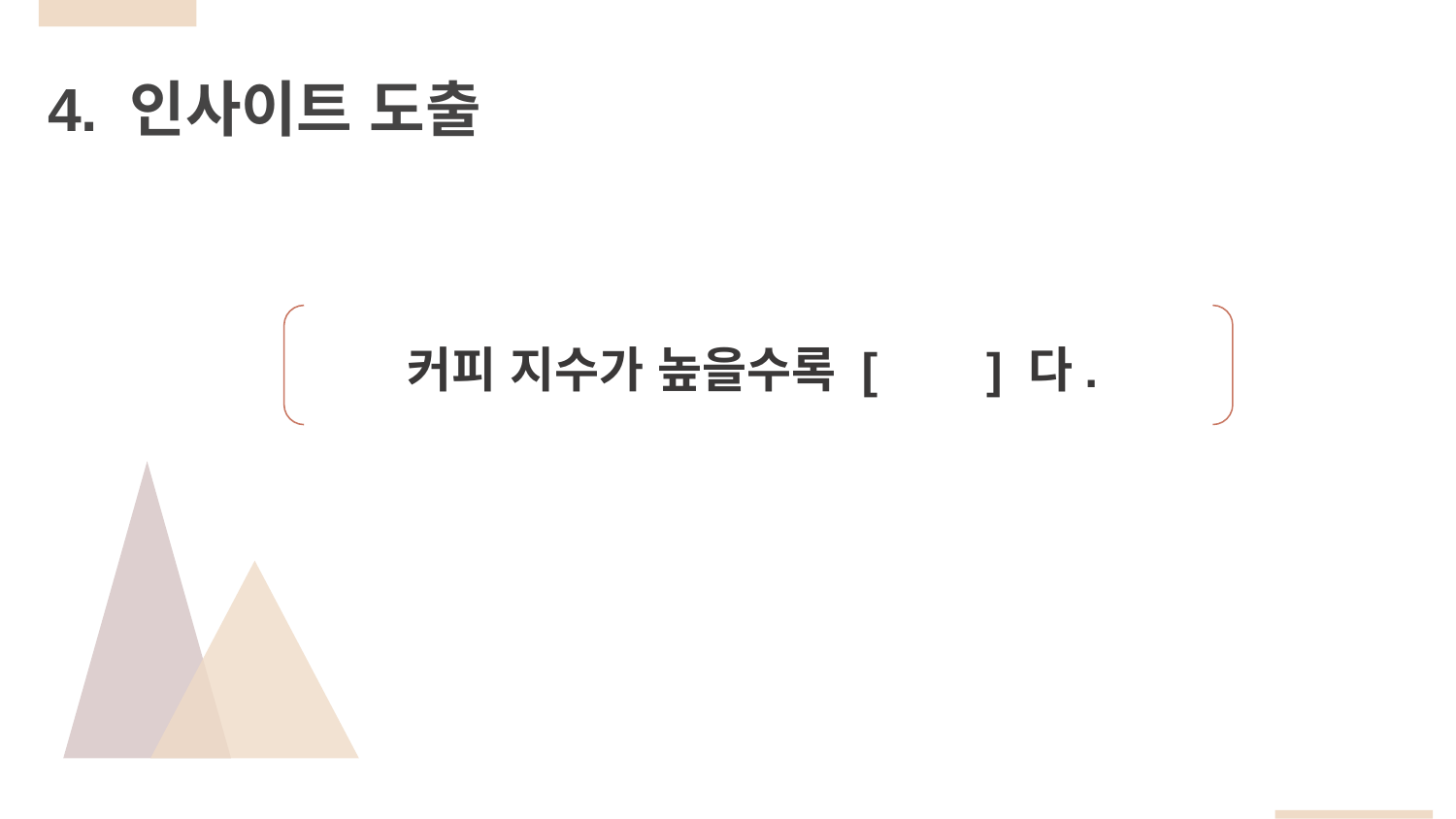

4. 인사이트 도출

커피 지수가 높을수록 [        ] 다.